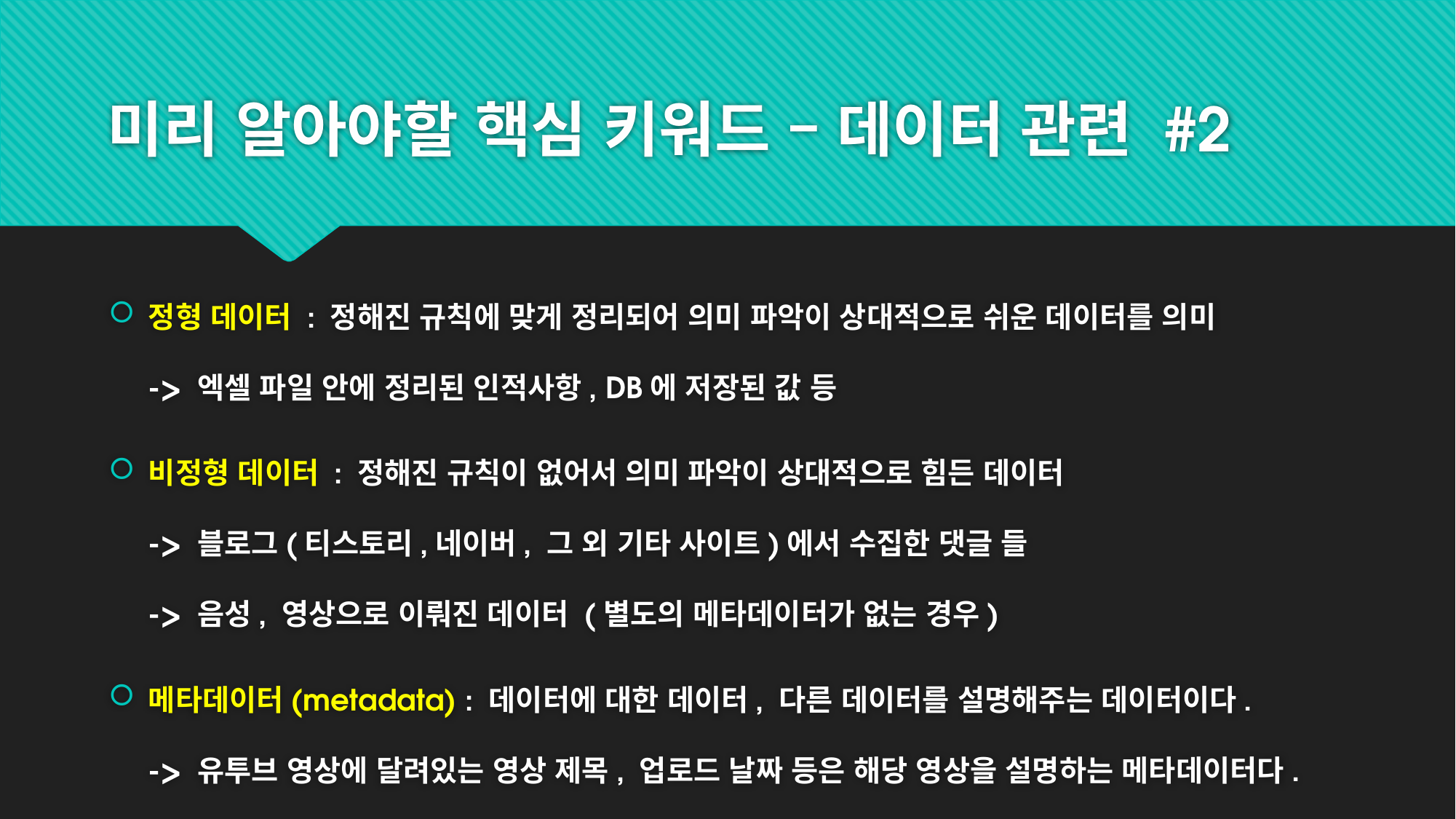

# 미리 알아야할 핵심 키워드 – 데이터 관련 #2
정형 데이터 : 정해진 규칙에 맞게 정리되어 의미 파악이 상대적으로 쉬운 데이터를 의미
-> 엑셀 파일 안에 정리된 인적사항, DB에 저장된 값 등
비정형 데이터 : 정해진 규칙이 없어서 의미 파악이 상대적으로 힘든 데이터
-> 블로그(티스토리,네이버, 그 외 기타 사이트)에서 수집한 댓글 들
-> 음성, 영상으로 이뤄진 데이터 (별도의 메타데이터가 없는 경우)
메타데이터(metadata) : 데이터에 대한 데이터, 다른 데이터를 설명해주는 데이터이다.
-> 유투브 영상에 달려있는 영상 제목, 업로드 날짜 등은 해당 영상을 설명하는 메타데이터다.